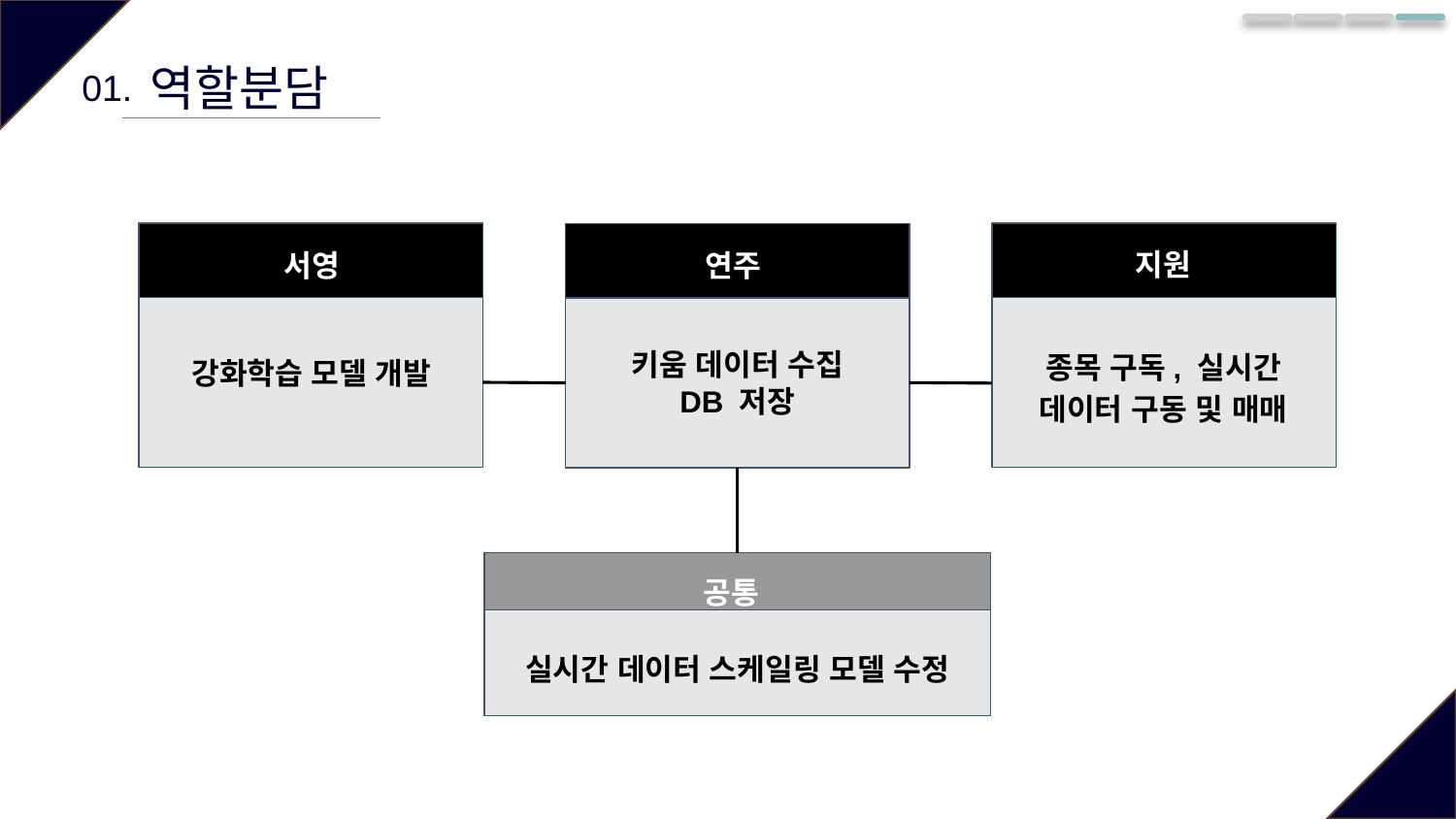

역할분담
01.

지원
서영
연주

종목 구독, 실시간 데이터 구동 및 매매
키움 데이터 수집
DB 저장
강화학습 모델 개발

공통

실시간 데이터 스케일링 모델 수정